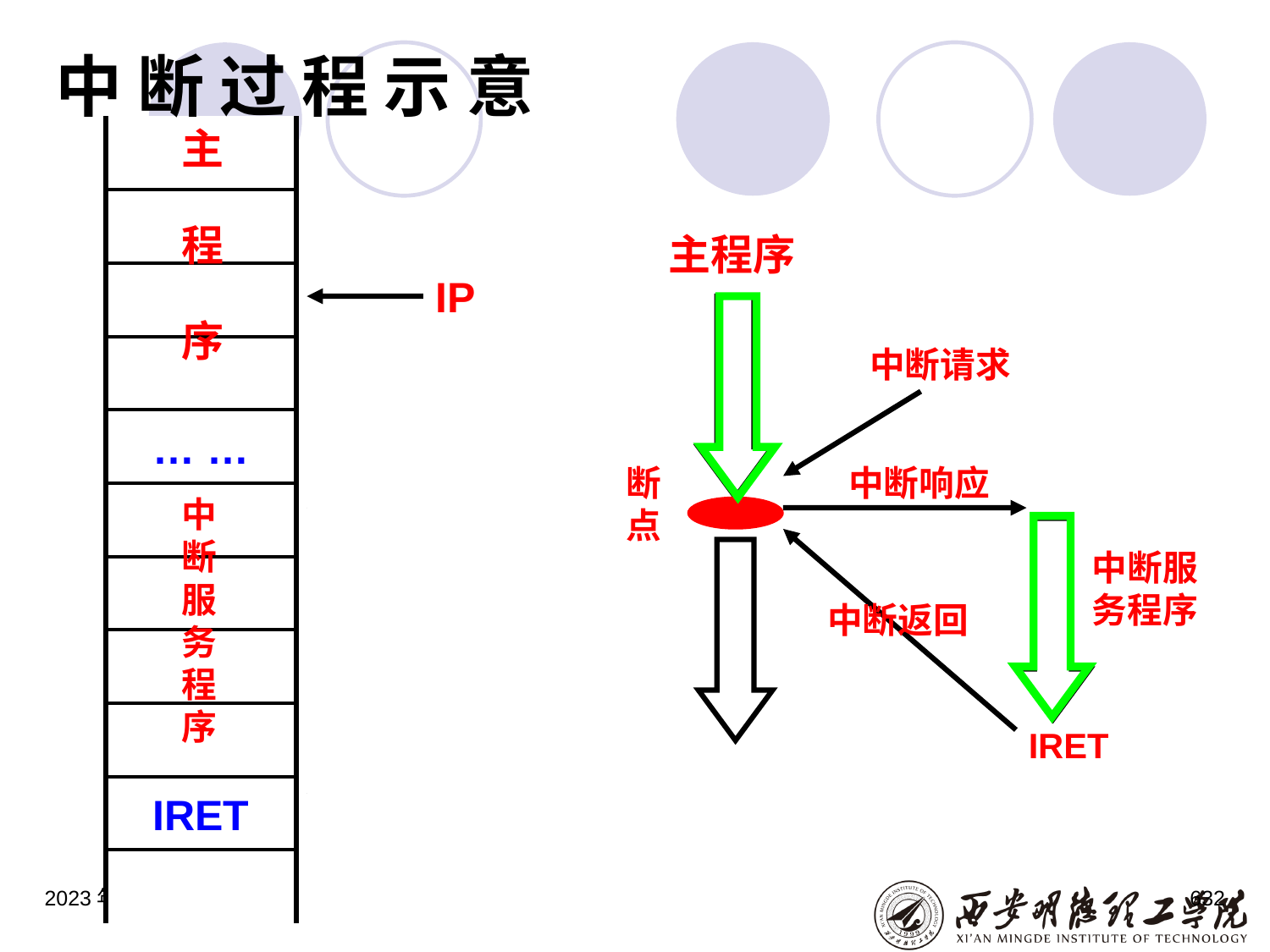

# 中 断 过 程 示 意
|  |
| --- |
|  |
|  |
|  |
| … … |
|  |
|  |
|  |
|  |
| IRET |
|  |
主

程

序
主程序
IP
IP

中断请求

断点
中断响应
IP
中断服务程序

中断服务程序
中断返回
IRET
IP

2023年3月5日星期日
632